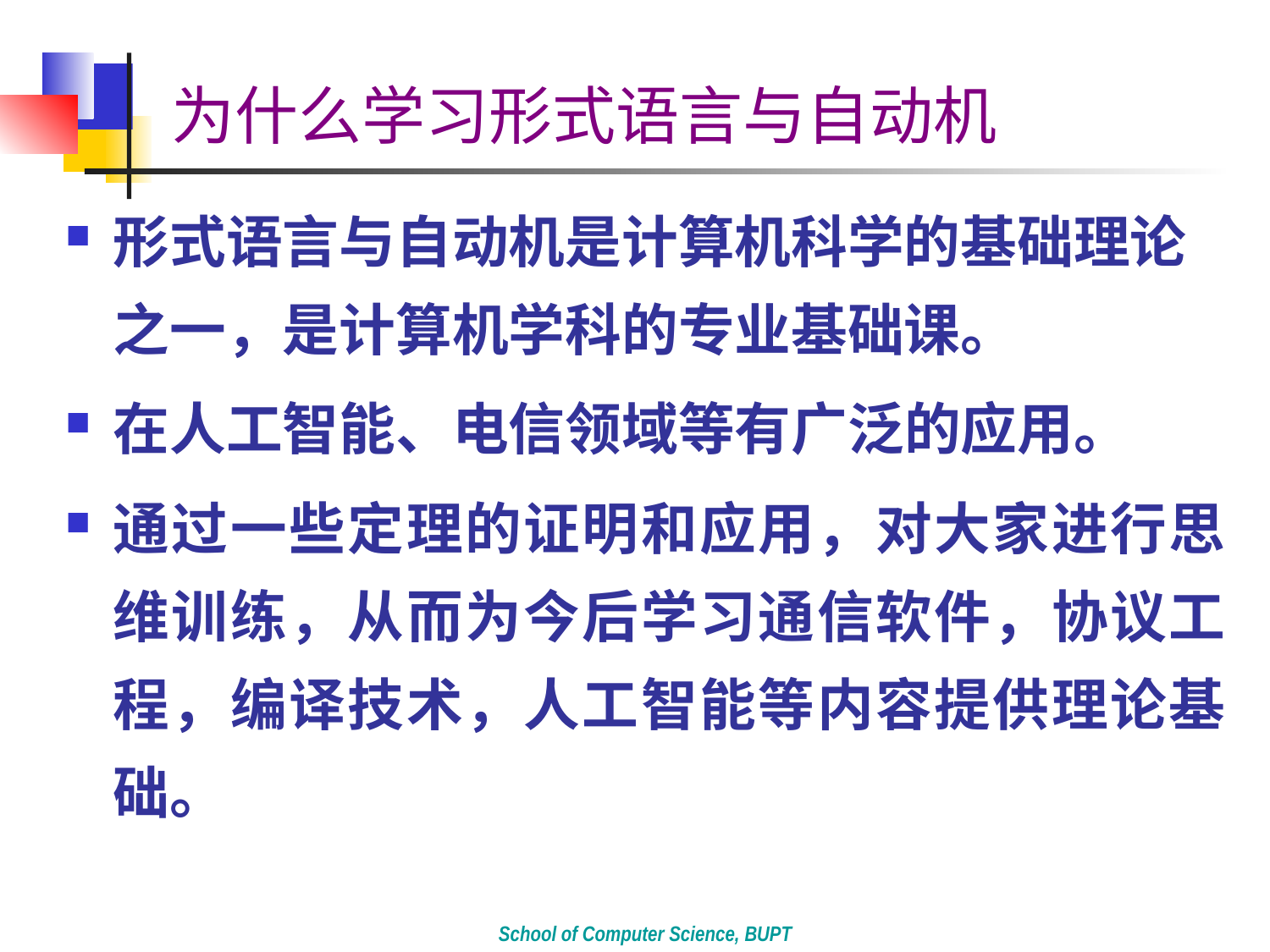

# 为什么学习形式语言与自动机
形式语言与自动机是计算机科学的基础理论之一，是计算机学科的专业基础课。
在人工智能、电信领域等有广泛的应用。
通过一些定理的证明和应用，对大家进行思维训练，从而为今后学习通信软件，协议工程，编译技术，人工智能等内容提供理论基础。

School of Computer Science, BUPT
9